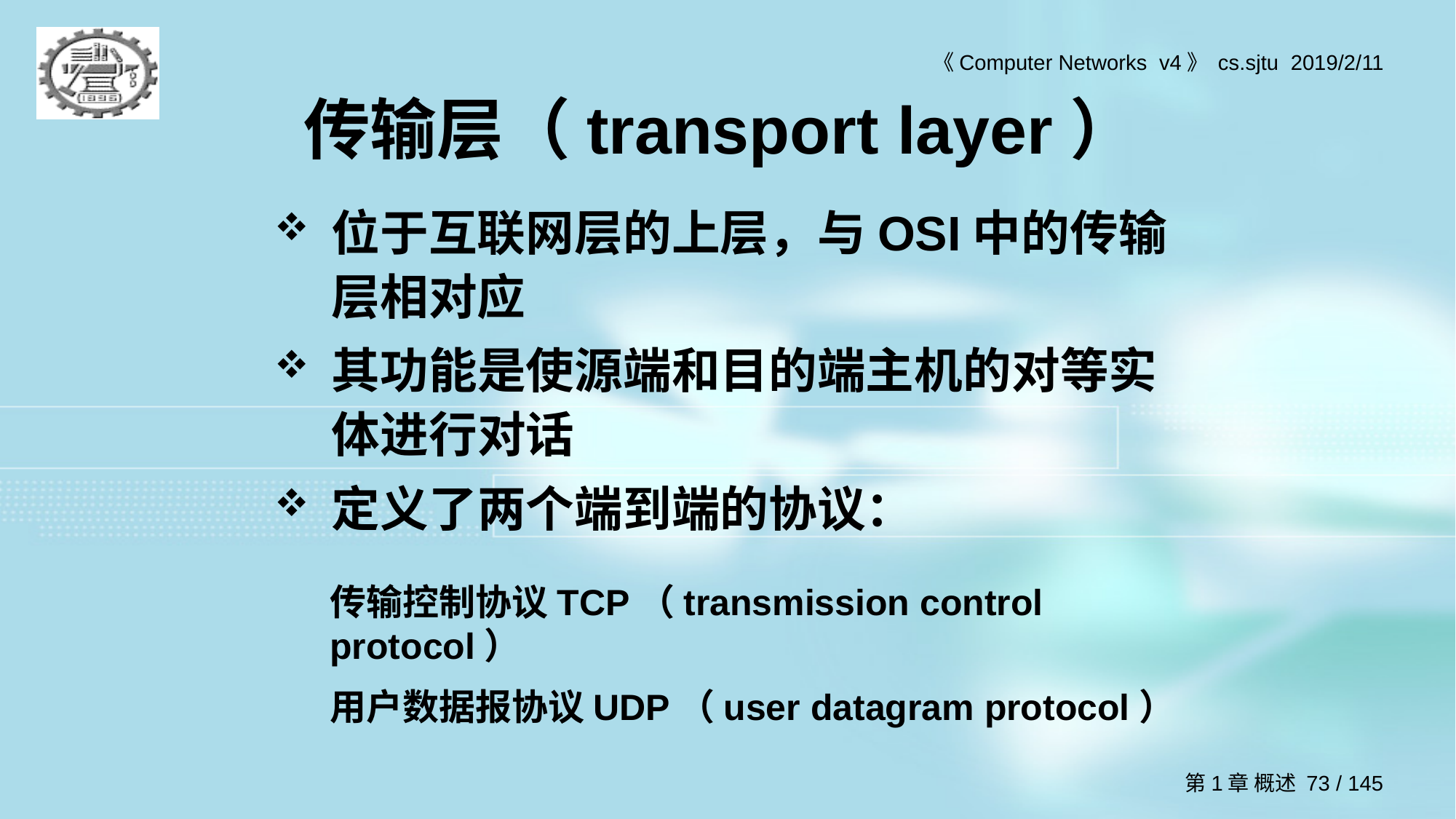

# 传输层（transport layer）
位于互联网层的上层，与OSI中的传输层相对应
其功能是使源端和目的端主机的对等实体进行对话
定义了两个端到端的协议：
传输控制协议TCP（transmission control protocol）
用户数据报协议UDP（user datagram protocol）